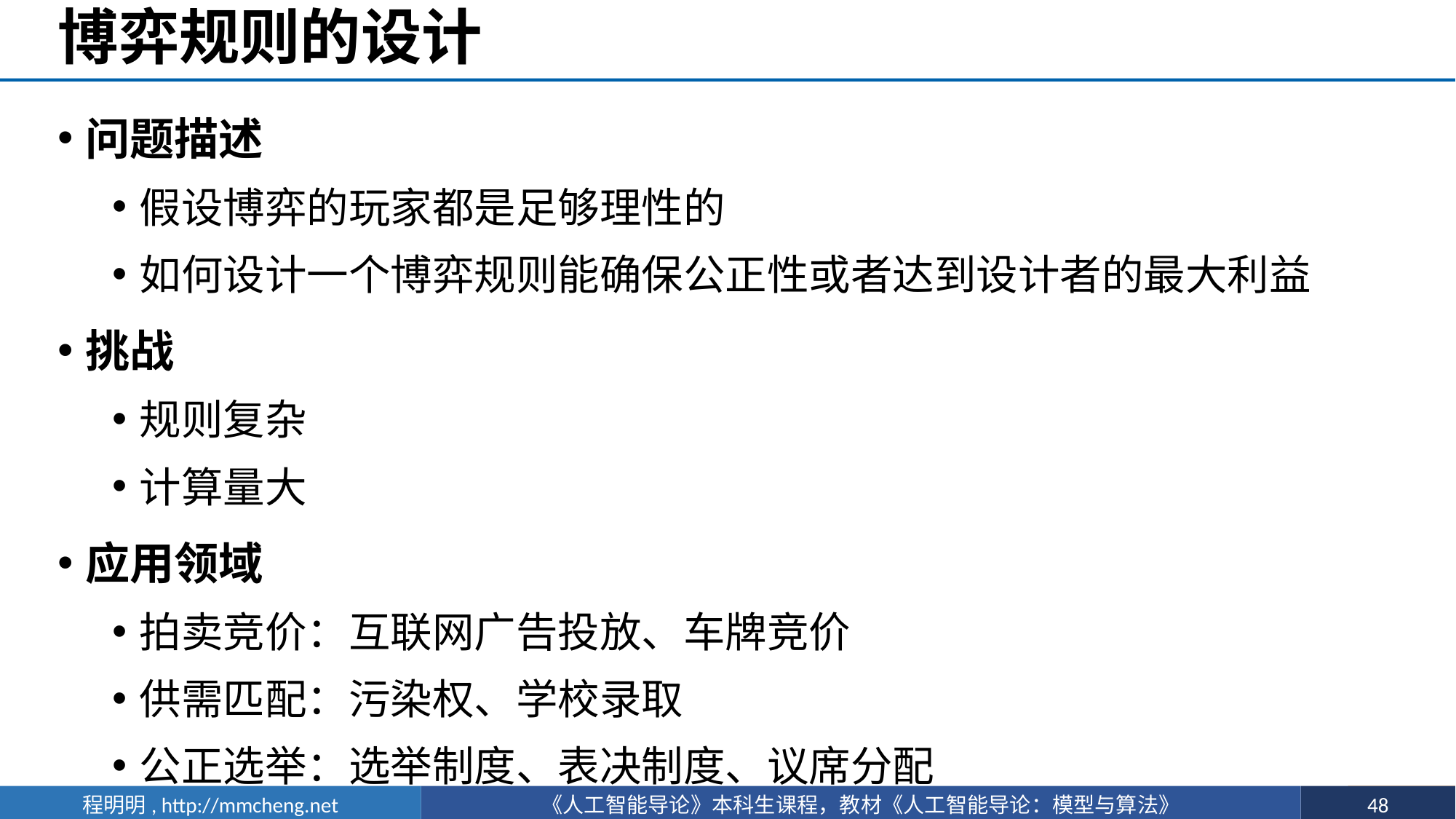

# 博弈规则的设计
问题描述
假设博弈的玩家都是足够理性的
如何设计一个博弈规则能确保公正性或者达到设计者的最大利益
挑战
规则复杂
计算量大
应用领域
拍卖竞价：互联网广告投放、车牌竞价
供需匹配：污染权、学校录取
公正选举：选举制度、表决制度、议席分配